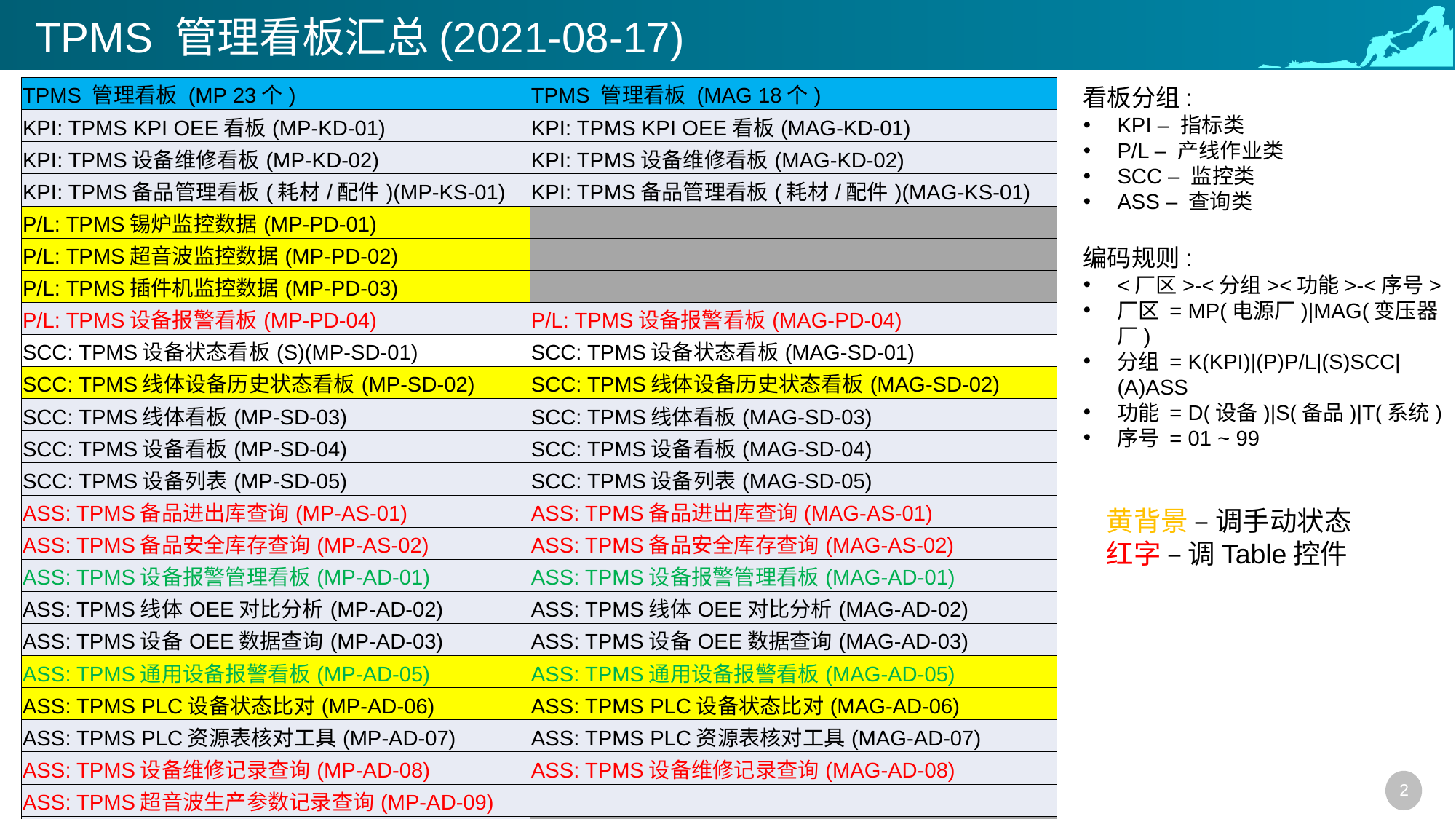

# TPMS 管理看板汇总(2021-08-17)
| TPMS 管理看板 (MP 23个) | TPMS 管理看板 (MAG 18个) |
| --- | --- |
| KPI: TPMS KPI OEE看板(MP-KD-01) | KPI: TPMS KPI OEE看板(MAG-KD-01) |
| KPI: TPMS设备维修看板(MP-KD-02) | KPI: TPMS设备维修看板(MAG-KD-02) |
| KPI: TPMS备品管理看板(耗材/配件)(MP-KS-01) | KPI: TPMS备品管理看板(耗材/配件)(MAG-KS-01) |
| P/L: TPMS锡炉监控数据(MP-PD-01) |  |
| P/L: TPMS超音波监控数据(MP-PD-02) |  |
| P/L: TPMS插件机监控数据(MP-PD-03) |  |
| P/L: TPMS设备报警看板(MP-PD-04) | P/L: TPMS设备报警看板(MAG-PD-04) |
| SCC: TPMS设备状态看板(S)(MP-SD-01) | SCC: TPMS设备状态看板(MAG-SD-01) |
| SCC: TPMS线体设备历史状态看板(MP-SD-02) | SCC: TPMS线体设备历史状态看板(MAG-SD-02) |
| SCC: TPMS线体看板(MP-SD-03) | SCC: TPMS线体看板(MAG-SD-03) |
| SCC: TPMS设备看板(MP-SD-04) | SCC: TPMS设备看板(MAG-SD-04) |
| SCC: TPMS设备列表(MP-SD-05) | SCC: TPMS设备列表(MAG-SD-05) |
| ASS: TPMS备品进出库查询(MP-AS-01) | ASS: TPMS备品进出库查询(MAG-AS-01) |
| ASS: TPMS备品安全库存查询(MP-AS-02) | ASS: TPMS备品安全库存查询(MAG-AS-02) |
| ASS: TPMS设备报警管理看板(MP-AD-01) | ASS: TPMS设备报警管理看板(MAG-AD-01) |
| ASS: TPMS线体OEE对比分析(MP-AD-02) | ASS: TPMS线体OEE对比分析(MAG-AD-02) |
| ASS: TPMS设备OEE数据查询(MP-AD-03) | ASS: TPMS设备OEE数据查询(MAG-AD-03) |
| ASS: TPMS通用设备报警看板(MP-AD-05) | ASS: TPMS通用设备报警看板(MAG-AD-05) |
| ASS: TPMS PLC设备状态比对(MP-AD-06) | ASS: TPMS PLC设备状态比对(MAG-AD-06) |
| ASS: TPMS PLC资源表核对工具(MP-AD-07) | ASS: TPMS PLC资源表核对工具(MAG-AD-07) |
| ASS: TPMS设备维修记录查询(MP-AD-08) | ASS: TPMS设备维修记录查询(MAG-AD-08) |
| ASS: TPMS超音波生产参数记录查询(MP-AD-09) |  |
| ASS: TPMS Server Monitor(MP-AT-01) |  |
看板分组:
KPI – 指标类
P/L – 产线作业类
SCC – 监控类
ASS – 查询类

编码规则:
<厂区>-<分组><功能>-<序号>
厂区 = MP(电源厂)|MAG(变压器厂)
分组 = K(KPI)|(P)P/L|(S)SCC|(A)ASS
功能 = D(设备)|S(备品)|T(系统)
序号 = 01 ~ 99

黄背景 – 调手动状态
红字 – 调Table控件